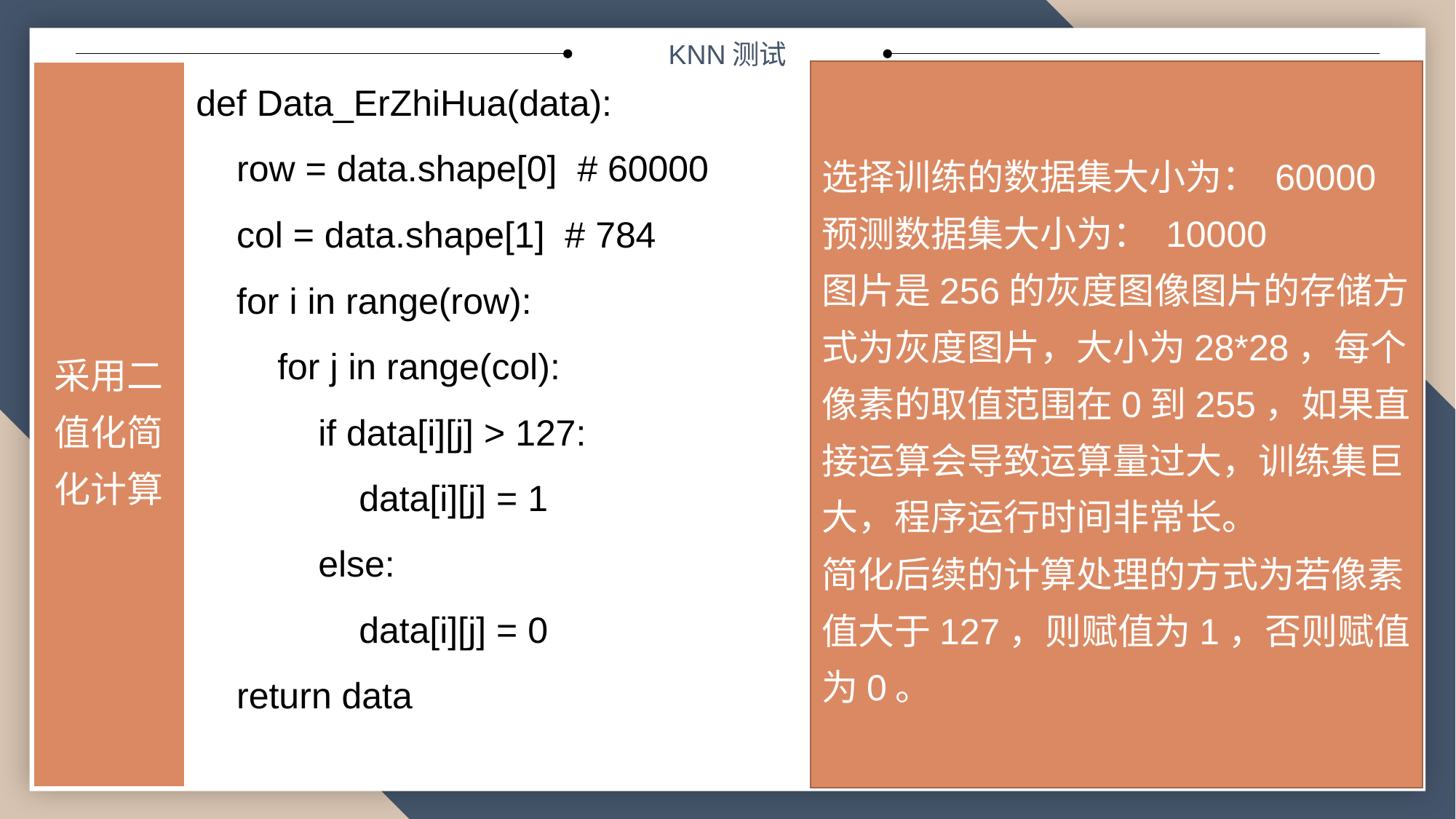

KNN测试
采用二值化简化计算
def Data_ErZhiHua(data):
    row = data.shape[0]  # 60000
    col = data.shape[1]  # 784
    for i in range(row):
        for j in range(col):
            if data[i][j] > 127:
                data[i][j] = 1
            else:
                data[i][j] = 0
    return data
选择训练的数据集大小为： 60000   预测数据集大小为： 10000
图片是256的灰度图像图片的存储方式为灰度图片，大小为28*28，每个像素的取值范围在0到255，如果直接运算会导致运算量过大，训练集巨大，程序运行时间非常长。
简化后续的计算处理的方式为若像素值大于127，则赋值为1，否则赋值为0。